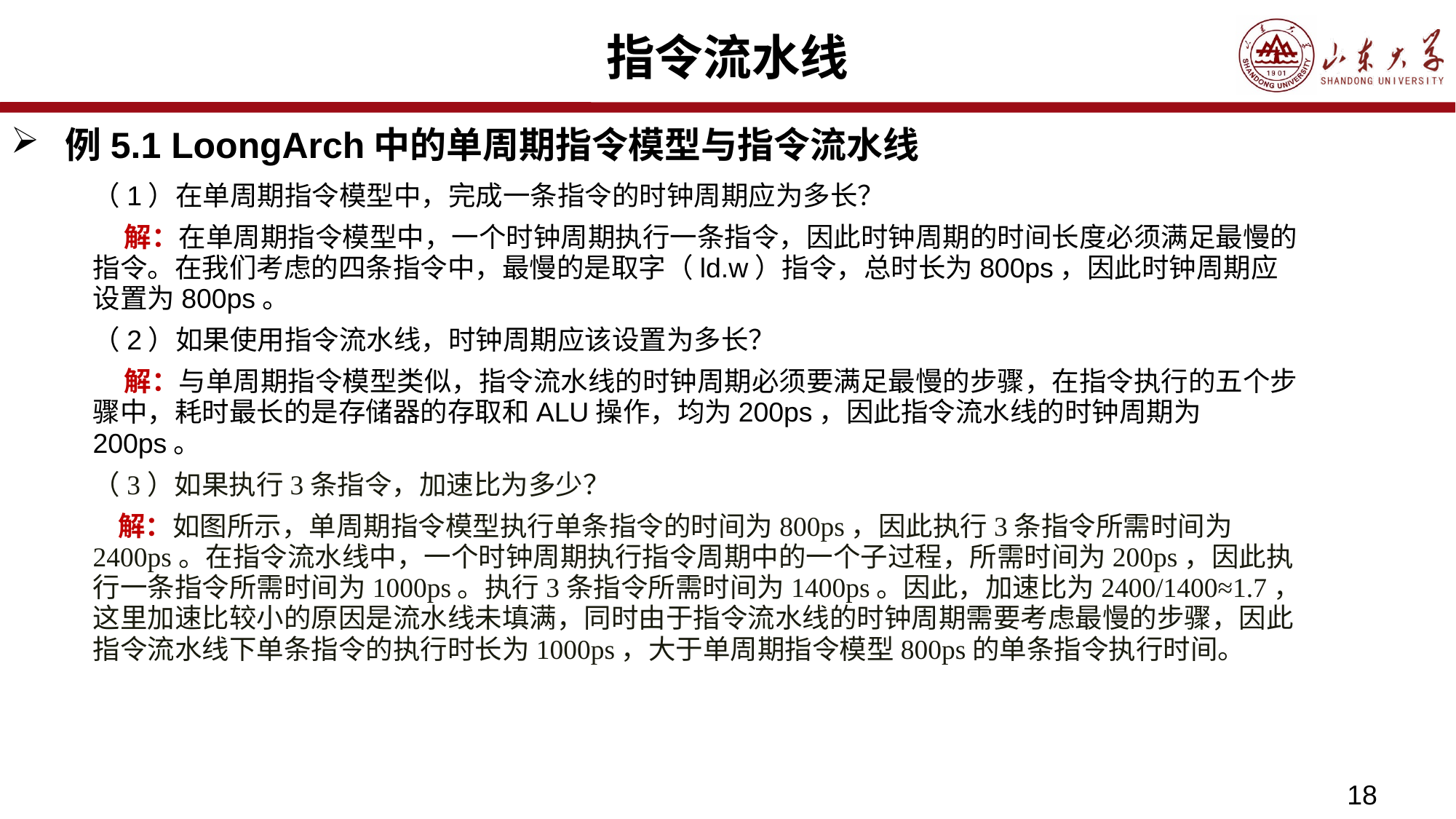

# 指令流水线
例5.1 LoongArch中的单周期指令模型与指令流水线
（1）在单周期指令模型中，完成一条指令的时钟周期应为多长？
    解：在单周期指令模型中，一个时钟周期执行一条指令，因此时钟周期的时间长度必须满足最慢的指令。在我们考虑的四条指令中，最慢的是取字（ld.w）指令，总时长为800ps，因此时钟周期应设置为800ps。
（2）如果使用指令流水线，时钟周期应该设置为多长？
    解：与单周期指令模型类似，指令流水线的时钟周期必须要满足最慢的步骤，在指令执行的五个步骤中，耗时最长的是存储器的存取和ALU操作，均为200ps，因此指令流水线的时钟周期为200ps。
（3）如果执行3条指令，加速比为多少？
   解：如图所示，单周期指令模型执行单条指令的时间为800ps，因此执行3条指令所需时间为2400ps。在指令流水线中，一个时钟周期执行指令周期中的一个子过程，所需时间为200ps，因此执行一条指令所需时间为1000ps。执行3条指令所需时间为1400ps。因此，加速比为2400/1400≈1.7，这里加速比较小的原因是流水线未填满，同时由于指令流水线的时钟周期需要考虑最慢的步骤，因此指令流水线下单条指令的执行时长为1000ps，大于单周期指令模型800ps的单条指令执行时间。

18